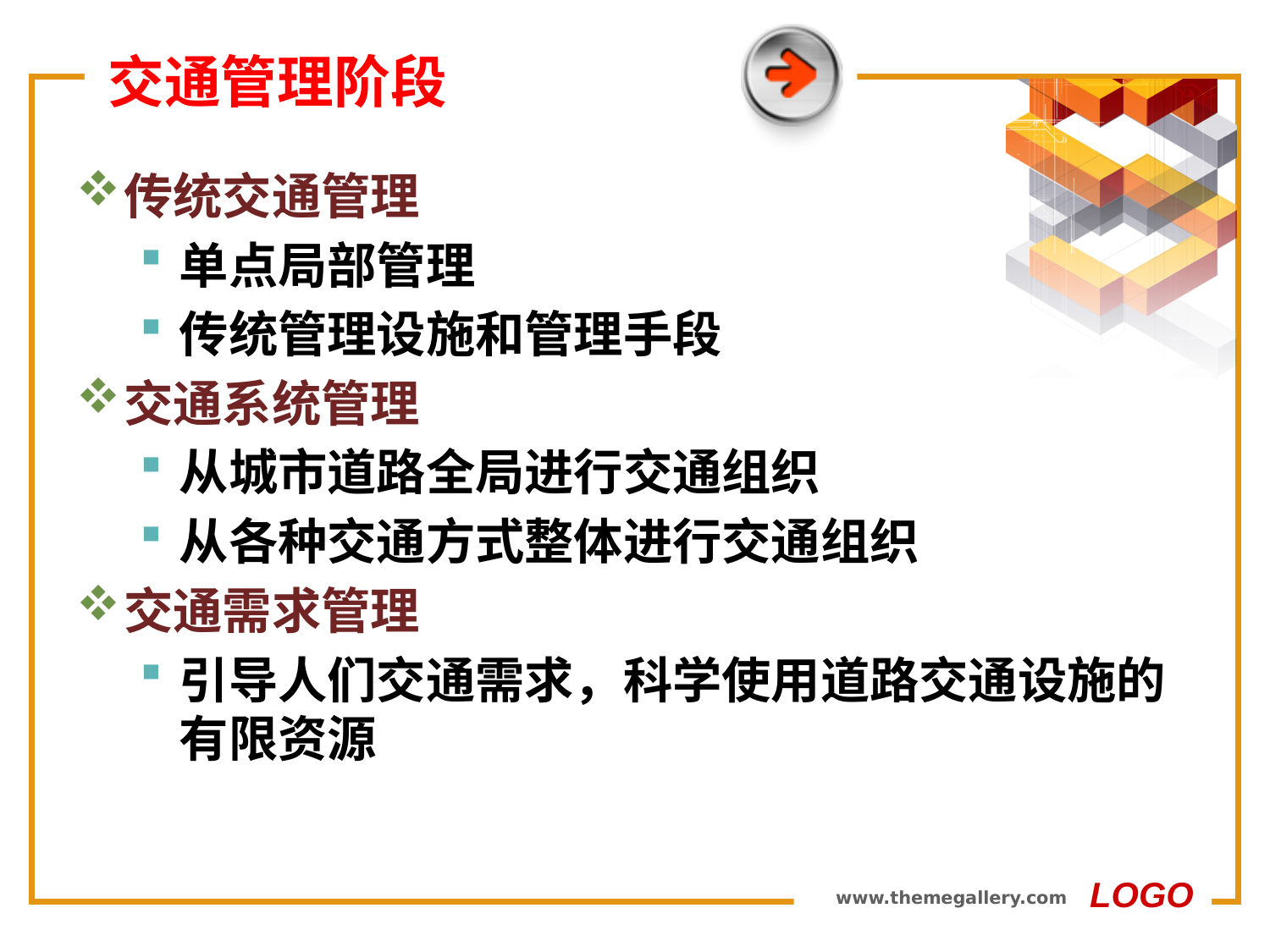

# 交通管理阶段
传统交通管理
单点局部管理
传统管理设施和管理手段
交通系统管理
从城市道路全局进行交通组织
从各种交通方式整体进行交通组织
交通需求管理
引导人们交通需求，科学使用道路交通设施的有限资源
LOGO
www.themegallery.com